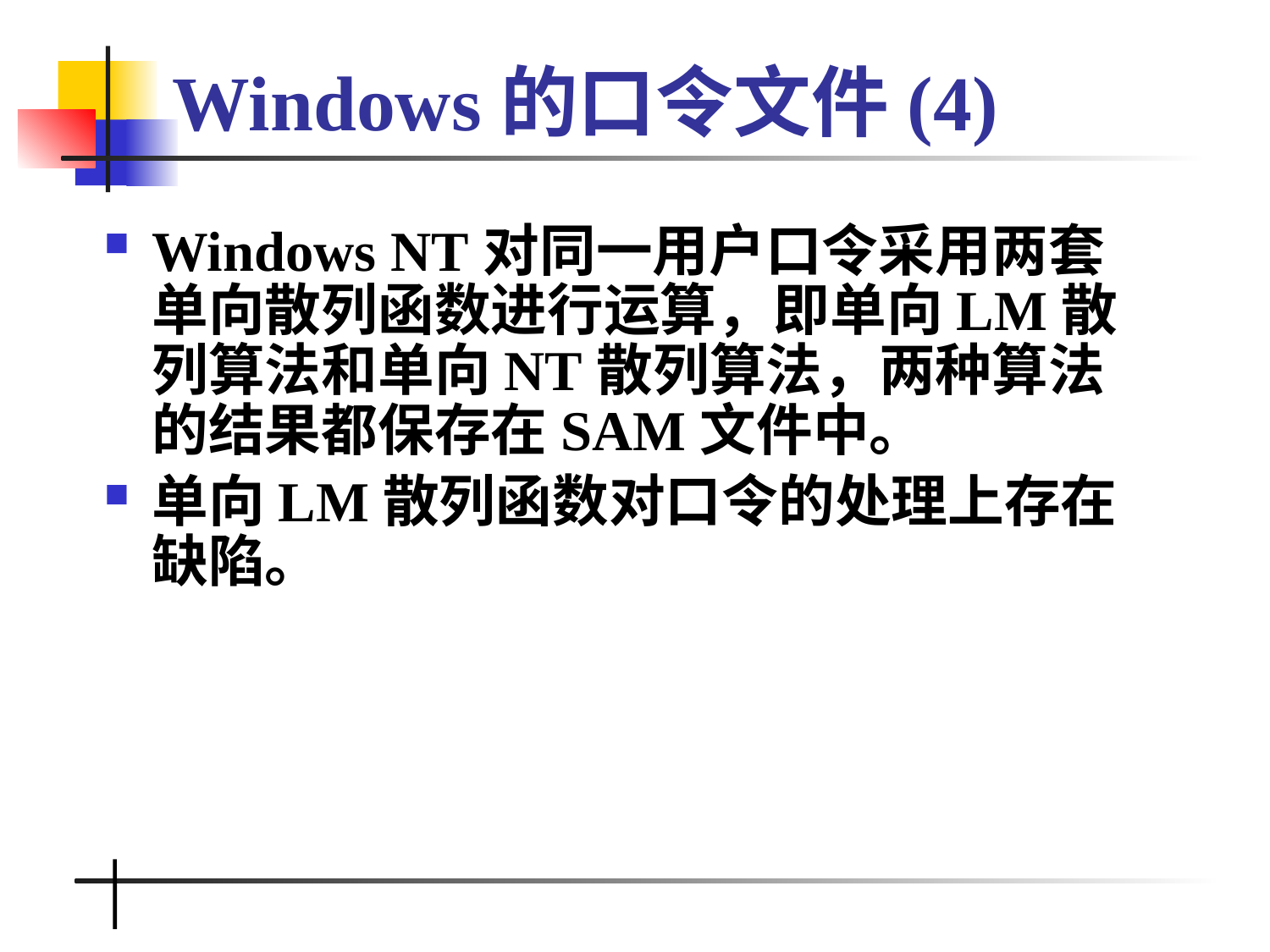

# Windows的口令文件(4)
Windows NT对同一用户口令采用两套单向散列函数进行运算，即单向LM散列算法和单向NT散列算法，两种算法的结果都保存在SAM文件中。
单向LM散列函数对口令的处理上存在缺陷。